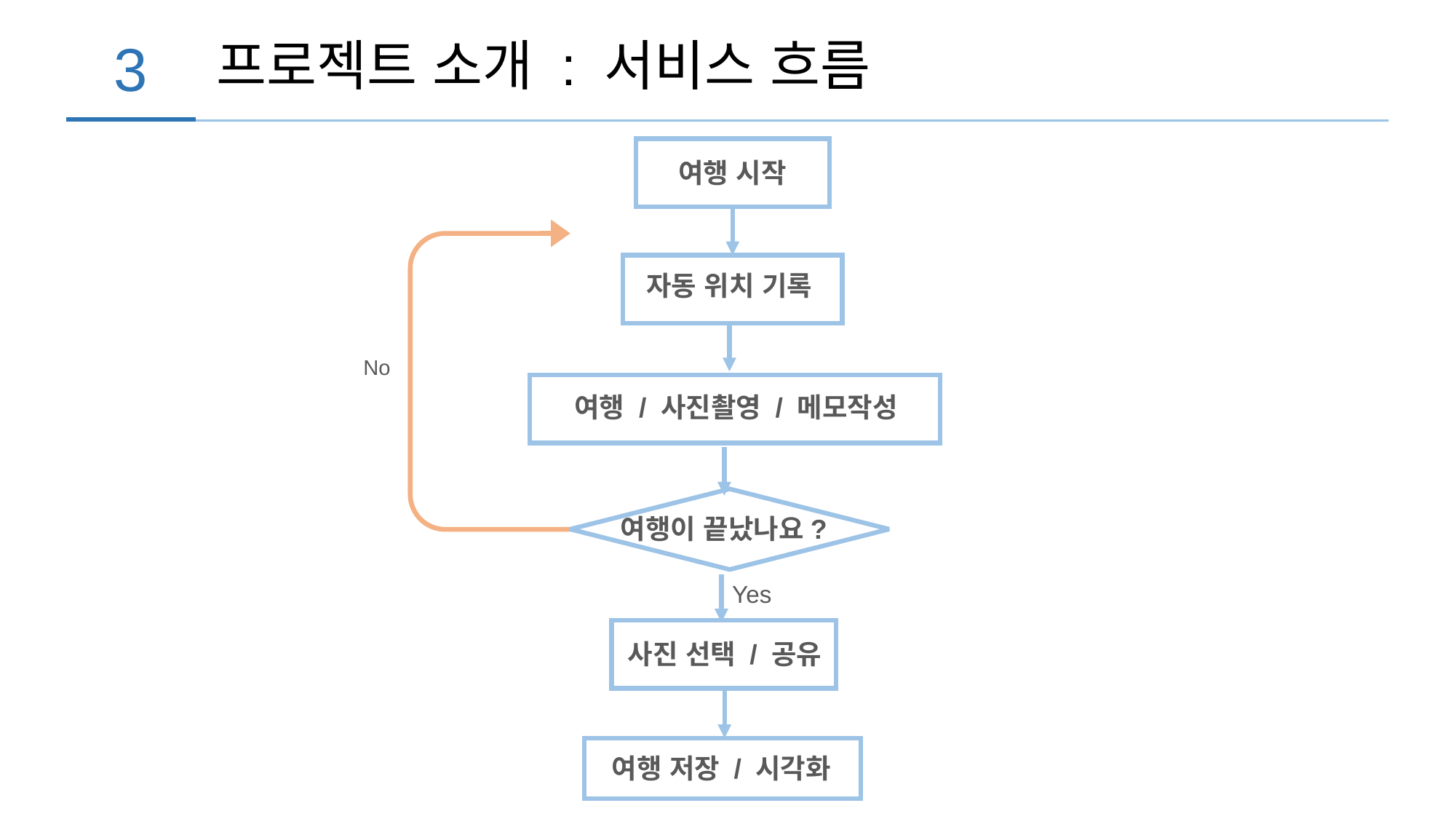

3
프로젝트 소개 : 서비스 흐름

여행 시작

자동 위치 기록

No

여행 / 사진촬영 / 메모작성

여행이 끝났나요?
Yes

사진 선택 / 공유

여행 저장 / 시각화